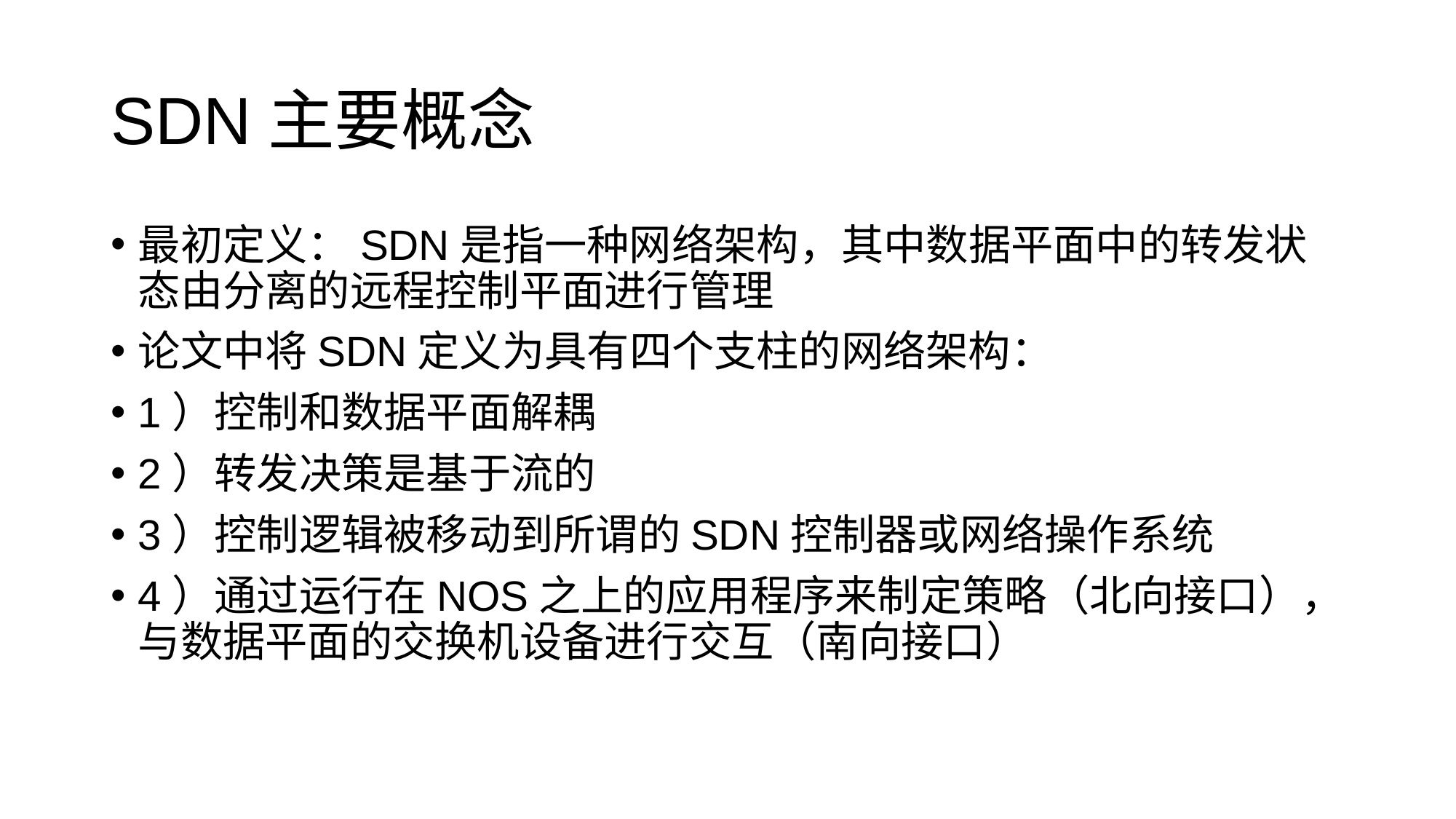

# SDN主要概念
最初定义：SDN是指一种网络架构，其中数据平面中的转发状态由分离的远程控制平面进行管理
论文中将SDN定义为具有四个支柱的网络架构：
1）控制和数据平面解耦
2）转发决策是基于流的
3）控制逻辑被移动到所谓的SDN控制器或网络操作系统
4）通过运行在NOS之上的应用程序来制定策略（北向接口），与数据平面的交换机设备进行交互（南向接口）